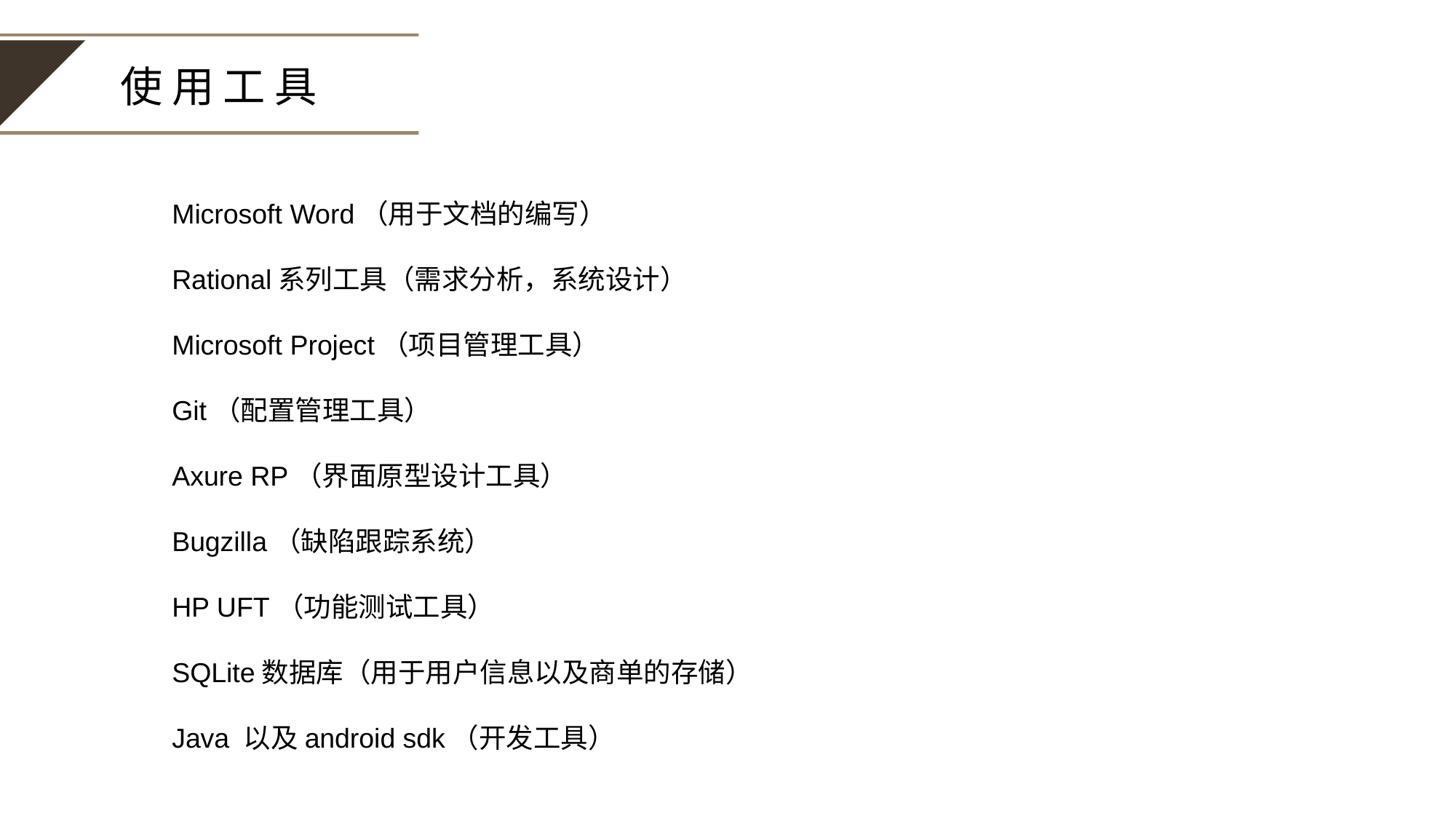

使用工具

  Microsoft Word（用于文档的编写）

  Rational系列工具（需求分析，系统设计）

  Microsoft Project（项目管理工具）

  Git（配置管理工具）

  Axure RP（界面原型设计工具）

  Bugzilla（缺陷跟踪系统）

  HP UFT（功能测试工具）

  SQLite数据库（用于用户信息以及商单的存储）

  Java 以及android sdk（开发工具）